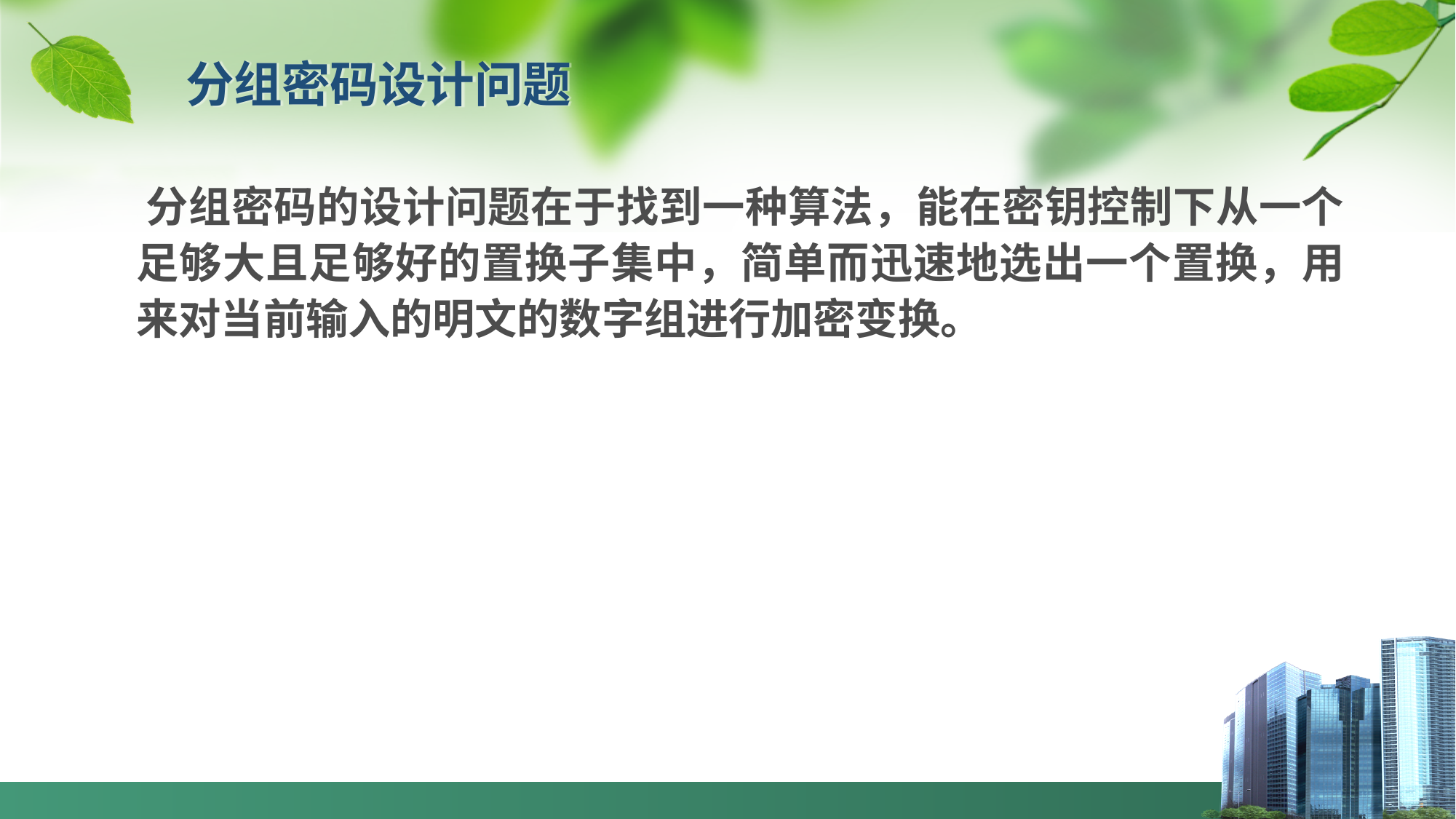

# 分组密码设计问题
分组密码的设计问题在于找到一种算法，能在密钥控制下从一个足够大且足够好的置换子集中，简单而迅速地选出一个置换，用来对当前输入的明文的数字组进行加密变换。